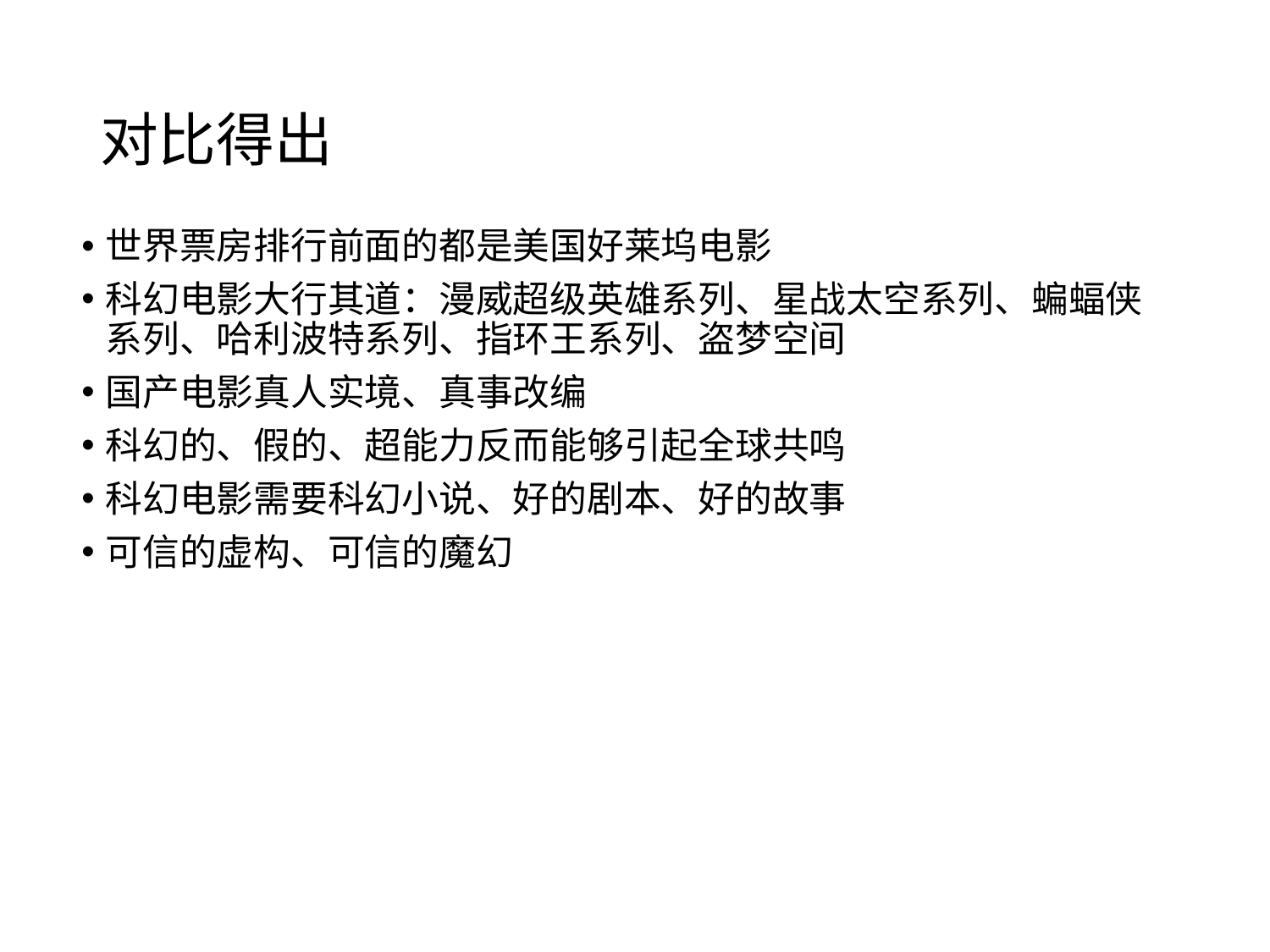

# 对比得出
世界票房排行前面的都是美国好莱坞电影
科幻电影大行其道：漫威超级英雄系列、星战太空系列、蝙蝠侠系列、哈利波特系列、指环王系列、盗梦空间
国产电影真人实境、真事改编
科幻的、假的、超能力反而能够引起全球共鸣
科幻电影需要科幻小说、好的剧本、好的故事
可信的虚构、可信的魔幻